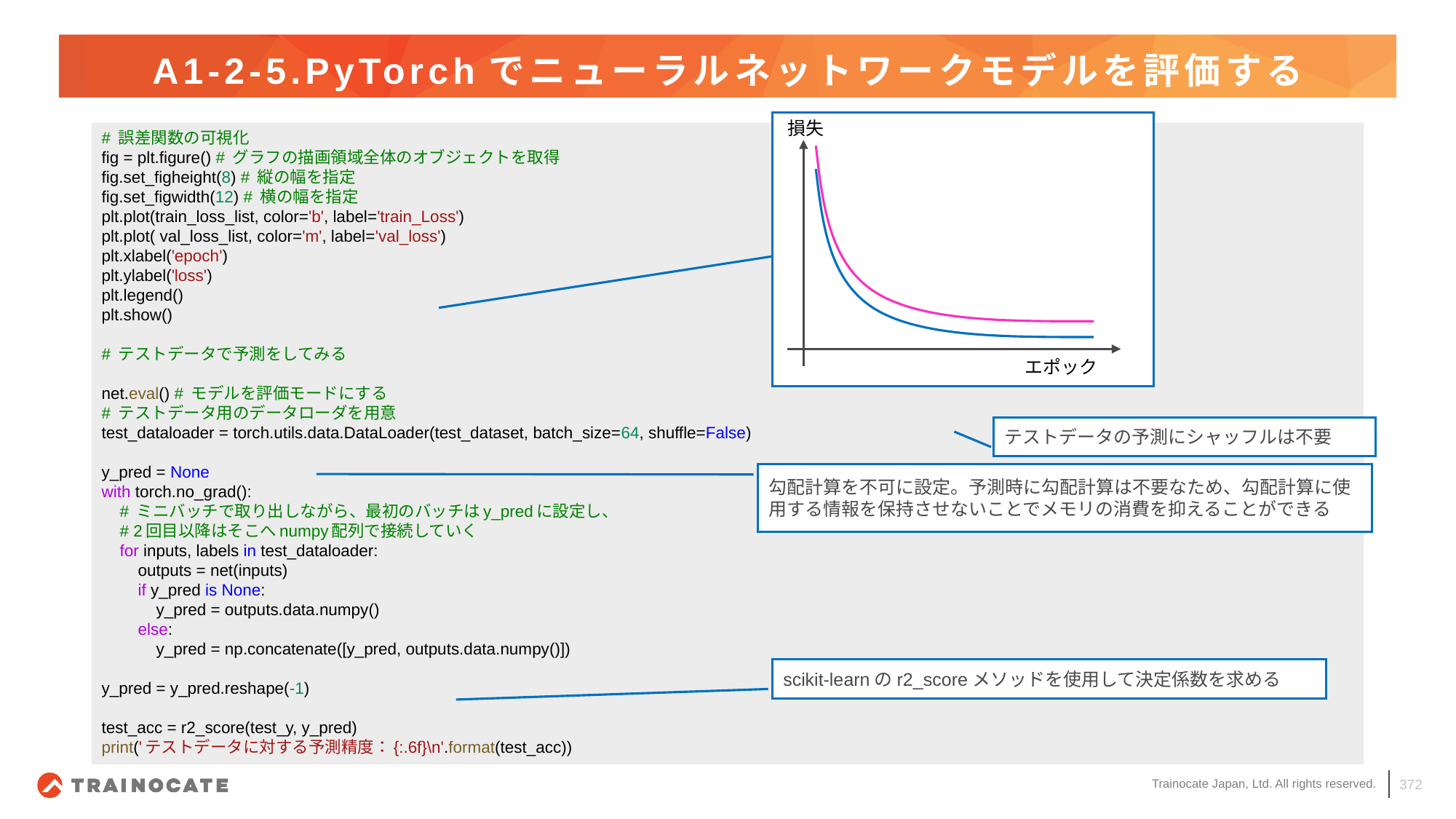

# A1-2-5.PyTorchでニューラルネットワークモデルを評価する
損失

# 誤差関数の可視化
fig = plt.figure() # グラフの描画領域全体のオブジェクトを取得
fig.set_figheight(8) # 縦の幅を指定
fig.set_figwidth(12) # 横の幅を指定
plt.plot(train_loss_list, color='b', label='train_Loss')
plt.plot( val_loss_list, color='m', label='val_loss')
plt.xlabel('epoch')
plt.ylabel('loss')
plt.legend()
plt.show()

# テストデータで予測をしてみる

net.eval() # モデルを評価モードにする
# テストデータ用のデータローダを用意
test_dataloader = torch.utils.data.DataLoader(test_dataset, batch_size=64, shuffle=False)
y_pred = None
with torch.no_grad():
    # ミニバッチで取り出しながら、最初のバッチはy_predに設定し、
    # 2回目以降はそこへnumpy配列で接続していく
    for inputs, labels in test_dataloader:
        outputs = net(inputs)
        if y_pred is None:
            y_pred = outputs.data.numpy()
        else:
            y_pred = np.concatenate([y_pred, outputs.data.numpy()])
y_pred = y_pred.reshape(-1)
test_acc = r2_score(test_y, y_pred)
print('テストデータに対する予測精度：{:.6f}\n'.format(test_acc))

エポック
テストデータの予測にシャッフルは不要
勾配計算を不可に設定。予測時に勾配計算は不要なため、勾配計算に使用する情報を保持させないことでメモリの消費を抑えることができる
scikit-learnのr2_scoreメソッドを使用して決定係数を求める
372